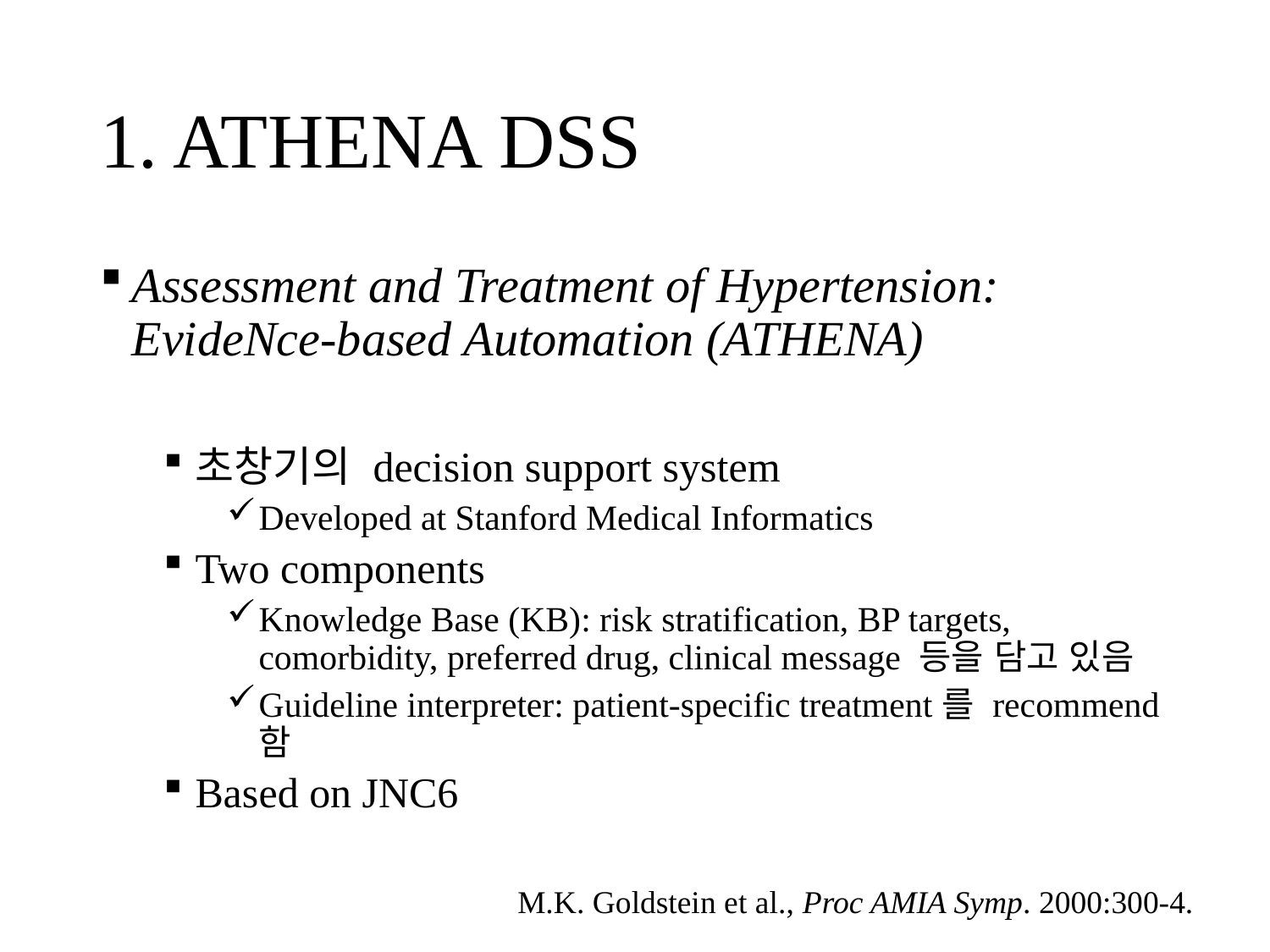

# 1. ATHENA DSS
Assessment and Treatment of Hypertension: EvideNce-based Automation (ATHENA)

초창기의 decision support system
Developed at Stanford Medical Informatics
Two components
Knowledge Base (KB): risk stratification, BP targets, comorbidity, preferred drug, clinical message 등을 담고 있음
Guideline interpreter: patient-specific treatment를 recommend 함
Based on JNC6

M.K. Goldstein et al., Proc AMIA Symp. 2000:300-4.